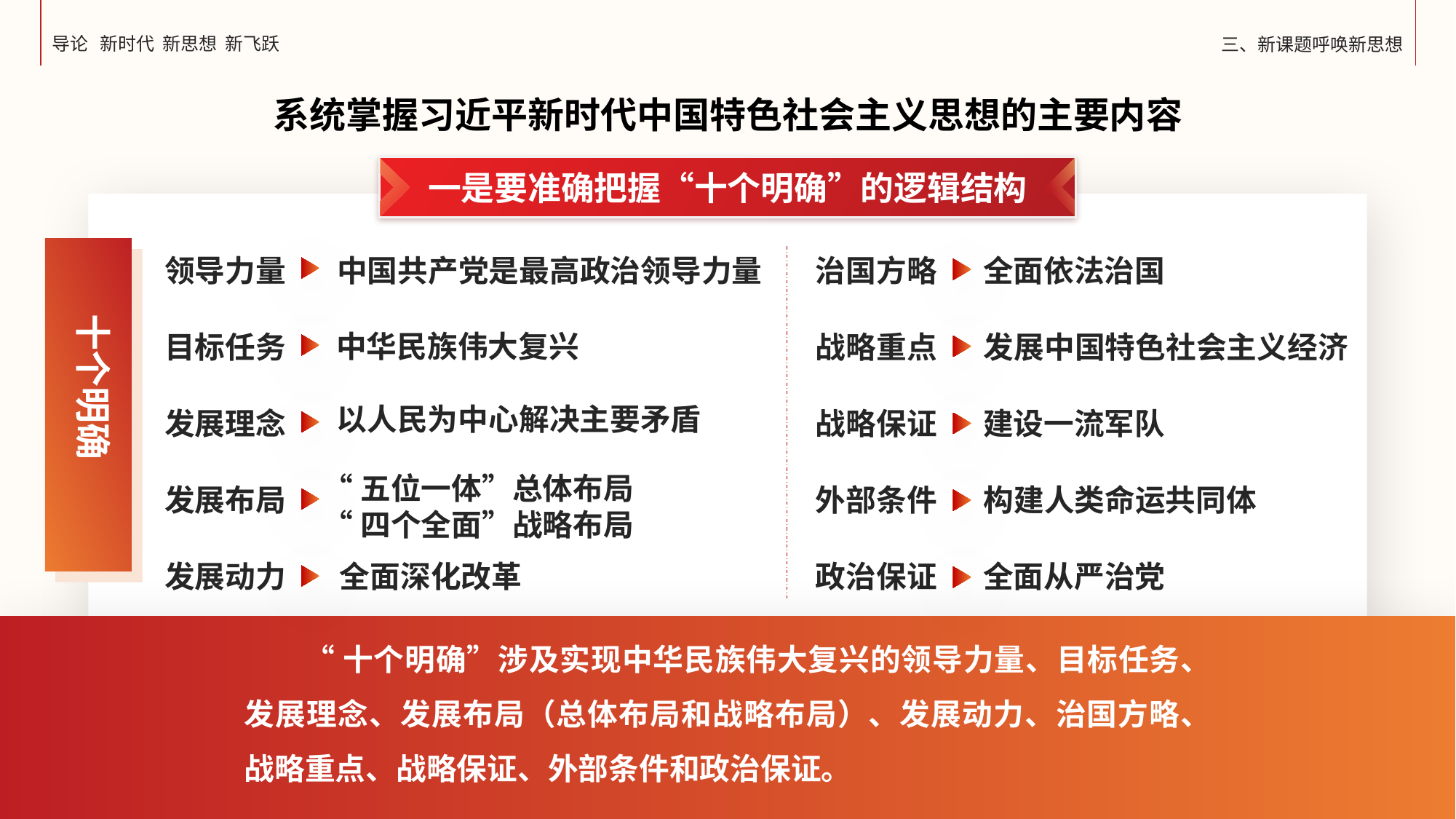

系统掌握习近平新时代中国特色社会主义思想的主要内容
一是要准确把握“十个明确”的逻辑结构

十个明确
领导力量
中国共产党是最高政治领导力量

治国方略
全面依法治国

中华民族伟大复兴
目标任务

战略重点
发展中国特色社会主义经济

以人民为中心解决主要矛盾
发展理念

战略保证
建设一流军队

“五位一体”总体布局
“四个全面”战略布局
发展布局

外部条件
构建人类命运共同体

发展动力
全面深化改革

政治保证
全面从严治党

“十个明确”涉及实现中华民族伟大复兴的领导力量、目标任务、发展理念、发展布局（总体布局和战略布局）、发展动力、治国方略、战略重点、战略保证、外部条件和政治保证。